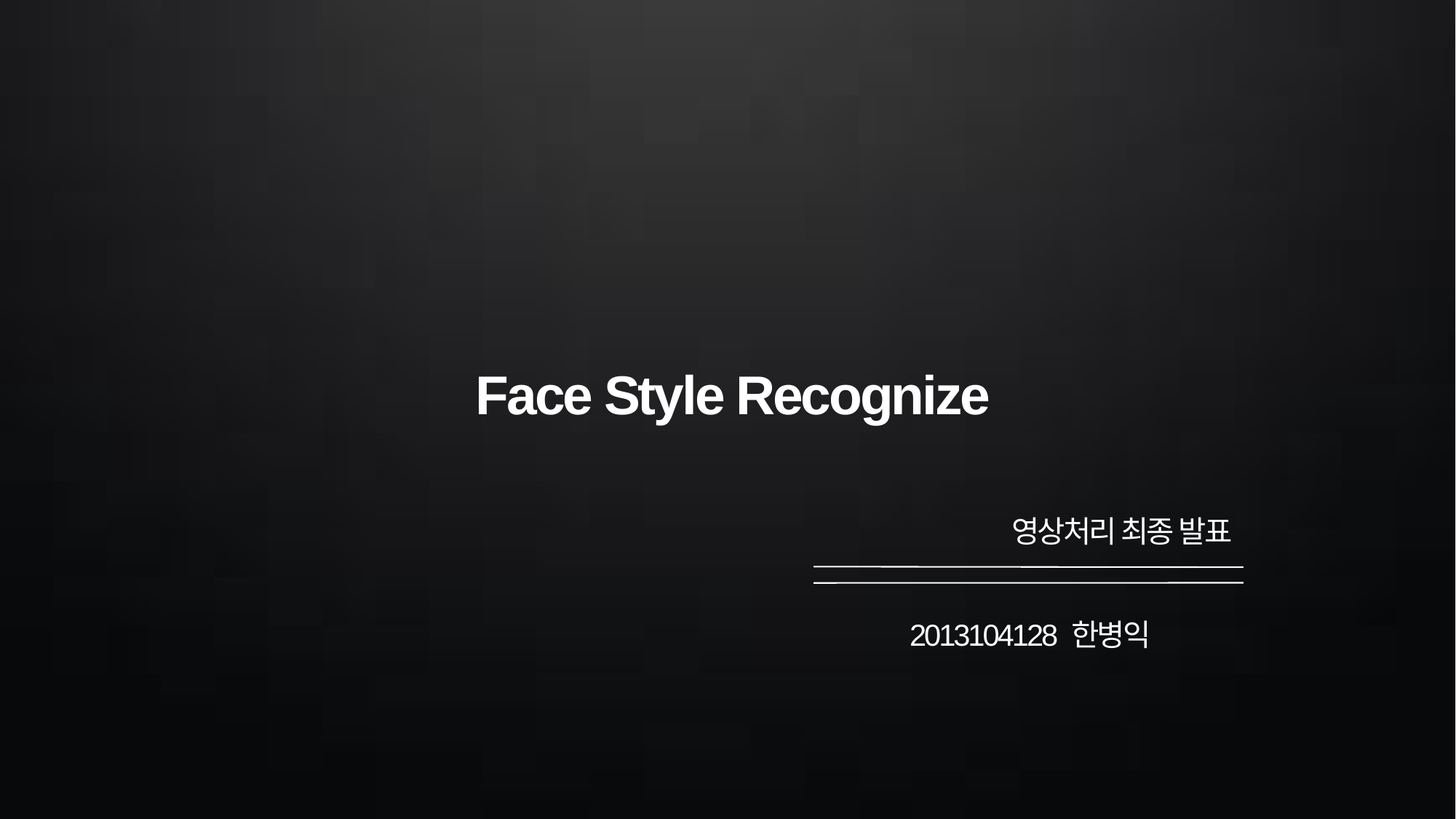

Face Style Recognize
영상처리 최종 발표

2013104128 한병익